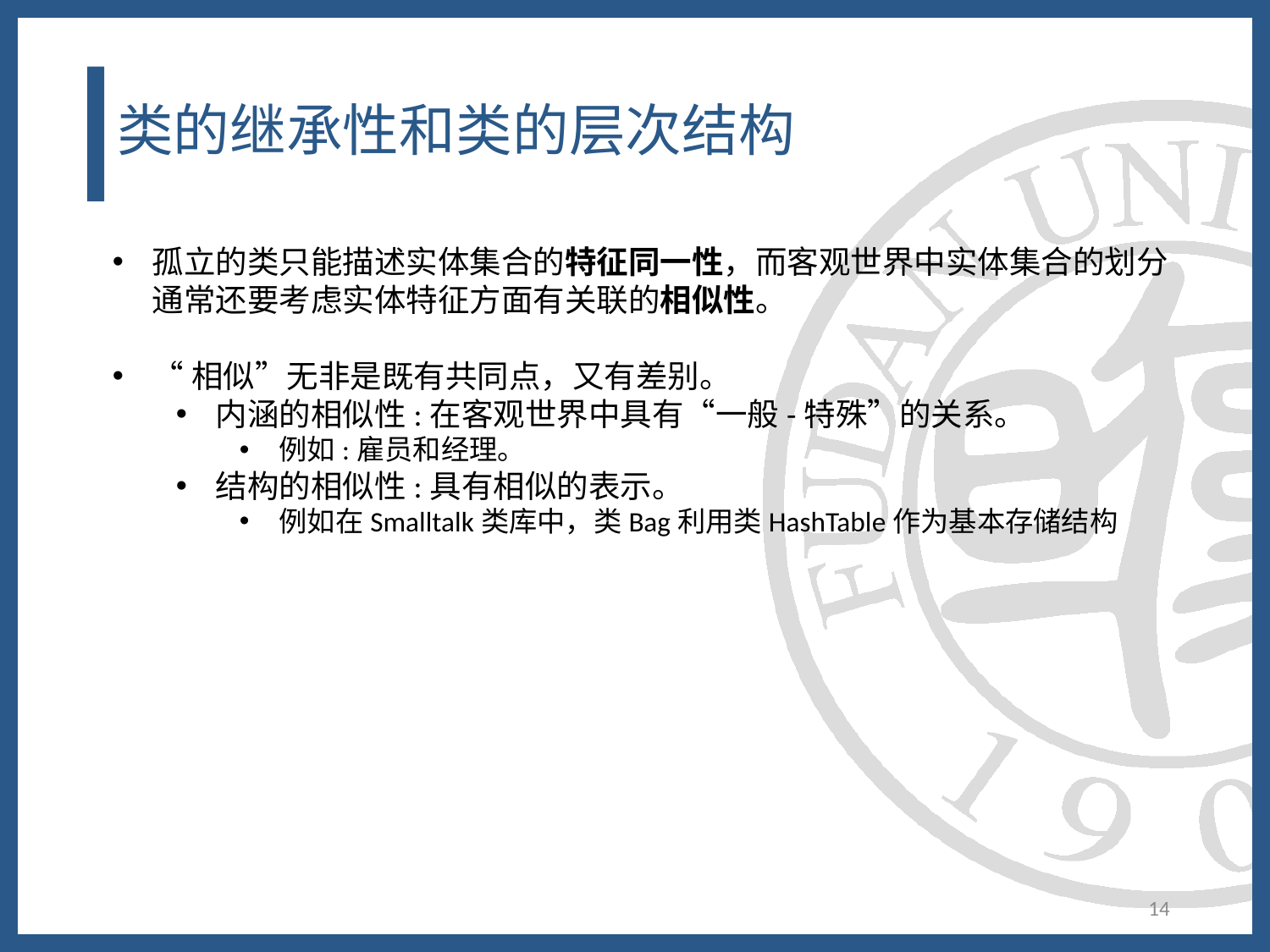

# 类的继承性和类的层次结构
孤立的类只能描述实体集合的特征同一性，而客观世界中实体集合的划分通常还要考虑实体特征方面有关联的相似性。

“相似”无非是既有共同点，又有差别。
内涵的相似性:在客观世界中具有“一般-特殊”的关系。
例如:雇员和经理。
结构的相似性:具有相似的表示。
例如在Smalltalk类库中，类Bag利用类HashTable作为基本存储结构

14